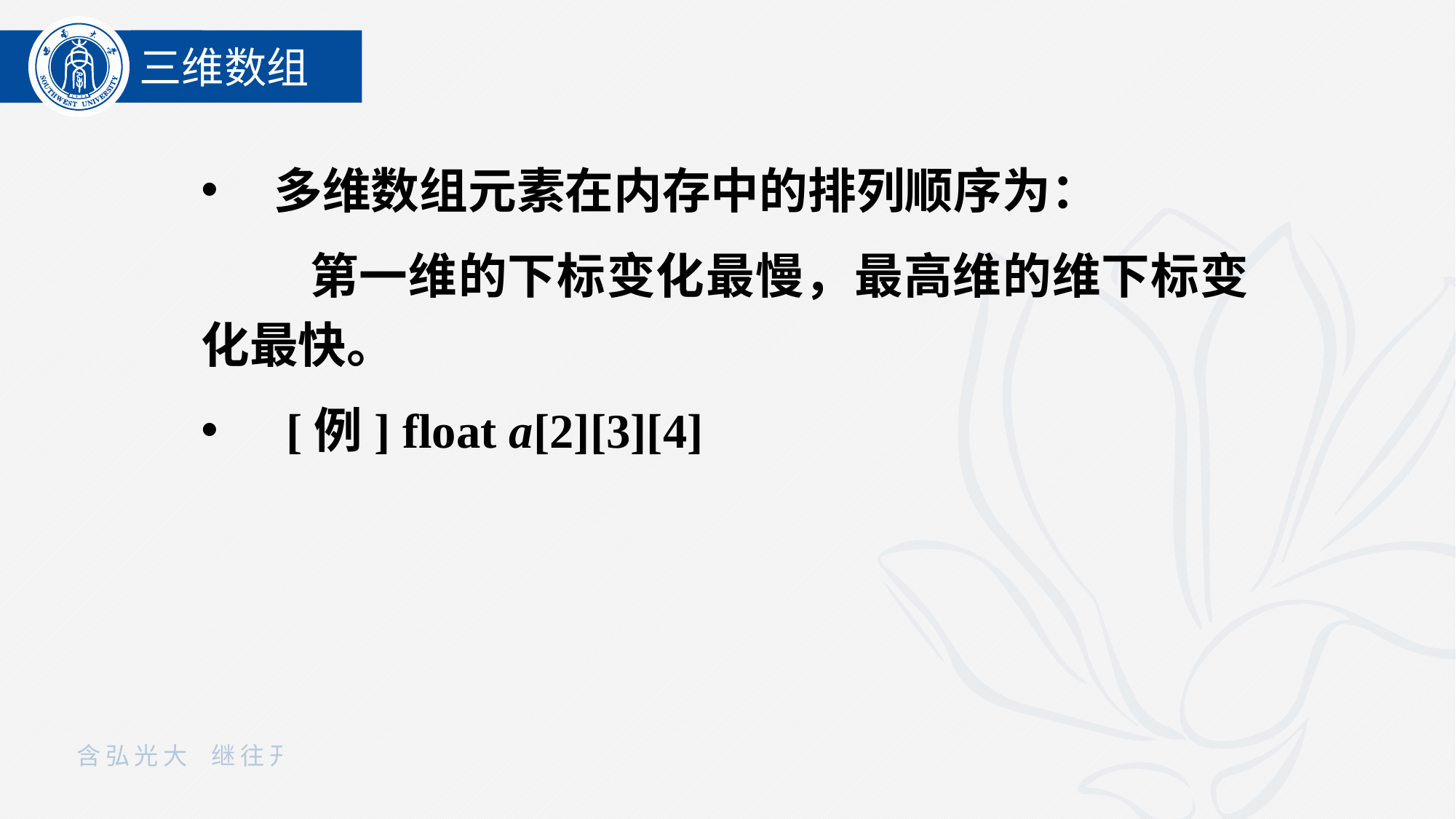

三维数组
多维数组元素在内存中的排列顺序为：
        第一维的下标变化最慢，最高维的维下标变化最快。
 [例] float a[2][3][4]